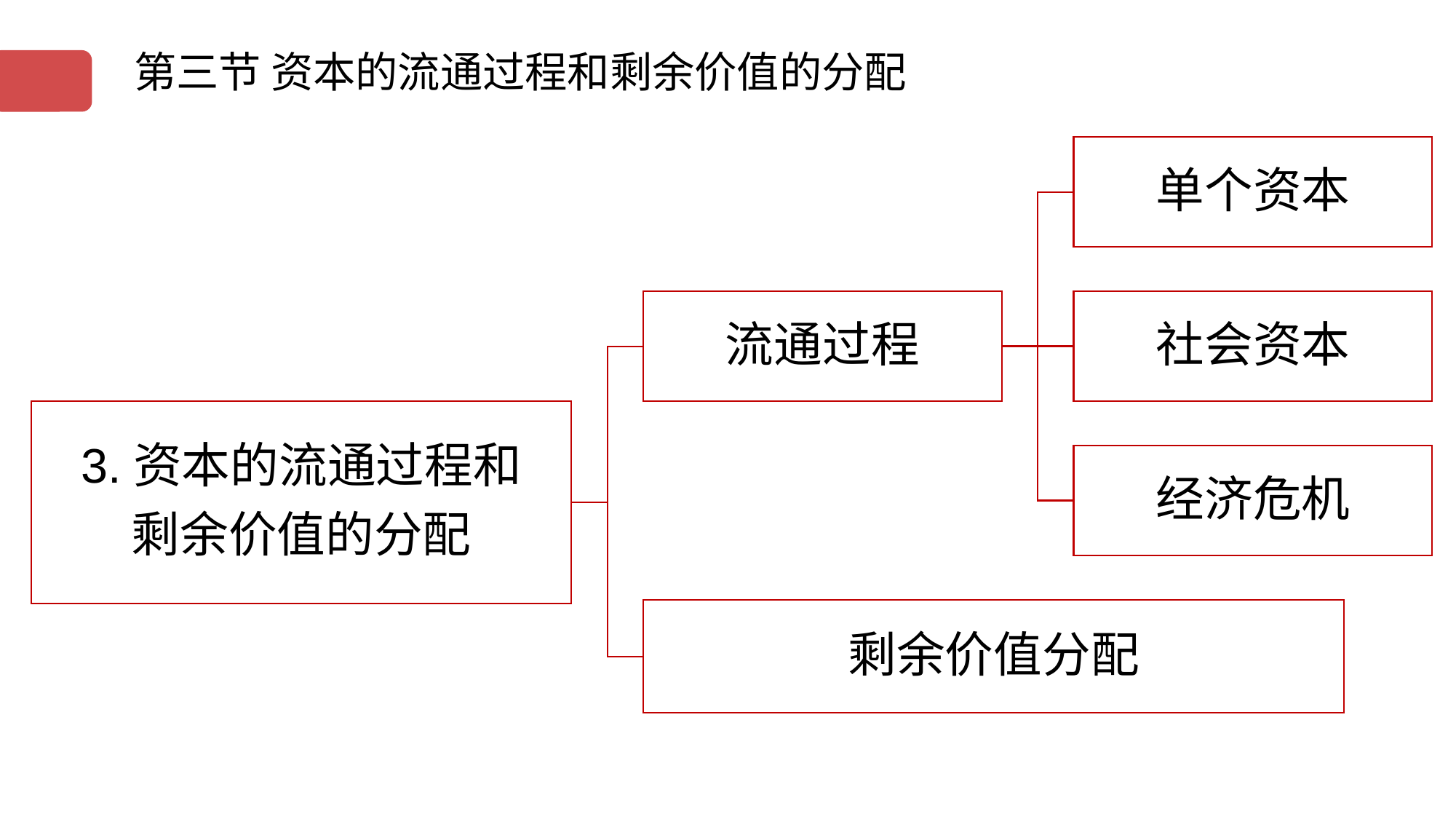

第三节 资本的流通过程和剩余价值的分配
3.资本的流通过程和
剩余价值的分配
流通过程
单个资本
社会资本
经济危机
剩余价值分配